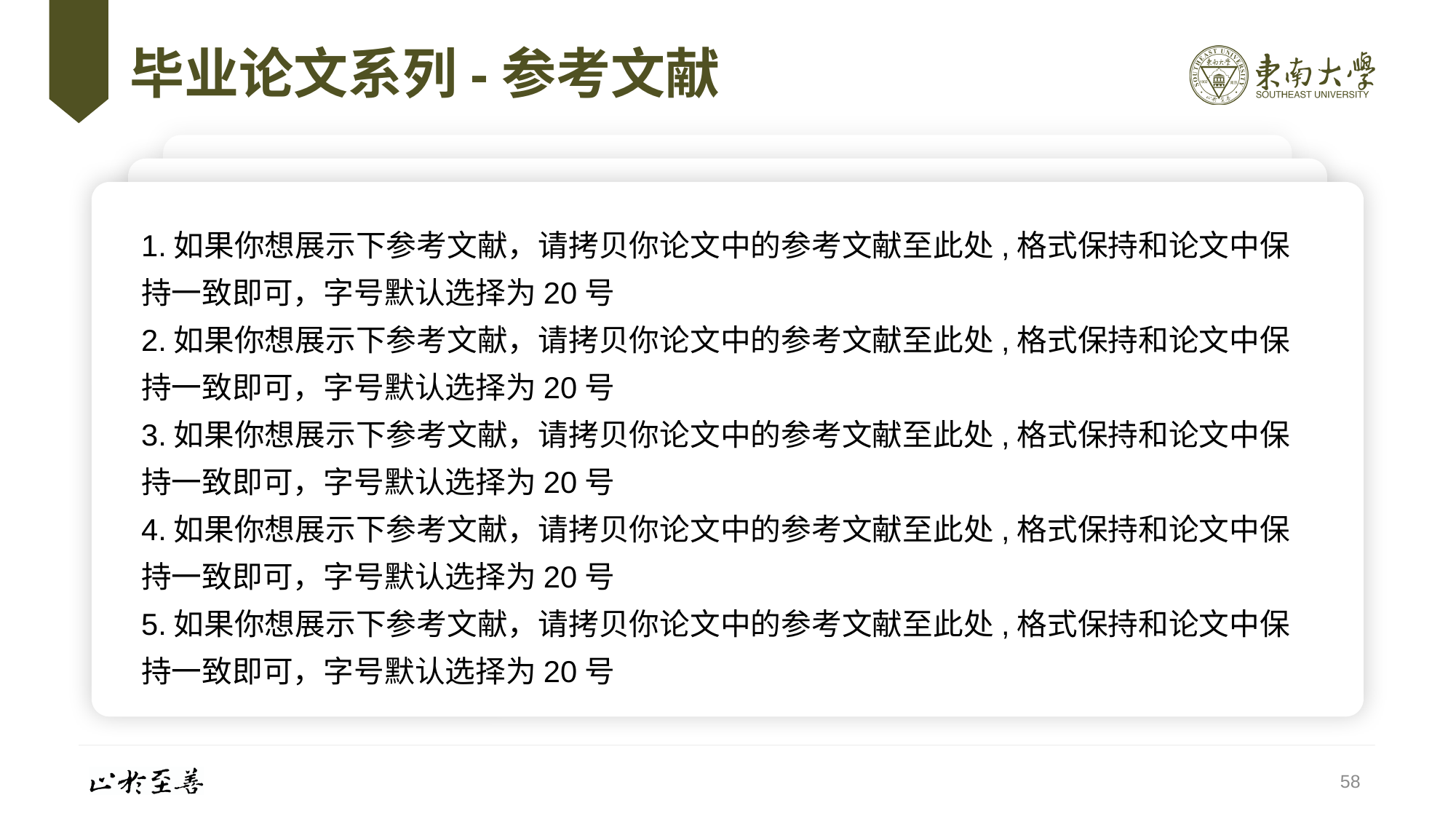

# 毕业论文系列-参考文献

1.如果你想展示下参考文献，请拷贝你论文中的参考文献至此处,格式保持和论文中保持一致即可，字号默认选择为20号
2.如果你想展示下参考文献，请拷贝你论文中的参考文献至此处,格式保持和论文中保持一致即可，字号默认选择为20号
3.如果你想展示下参考文献，请拷贝你论文中的参考文献至此处,格式保持和论文中保持一致即可，字号默认选择为20号
4.如果你想展示下参考文献，请拷贝你论文中的参考文献至此处,格式保持和论文中保持一致即可，字号默认选择为20号
5.如果你想展示下参考文献，请拷贝你论文中的参考文献至此处,格式保持和论文中保持一致即可，字号默认选择为20号
58